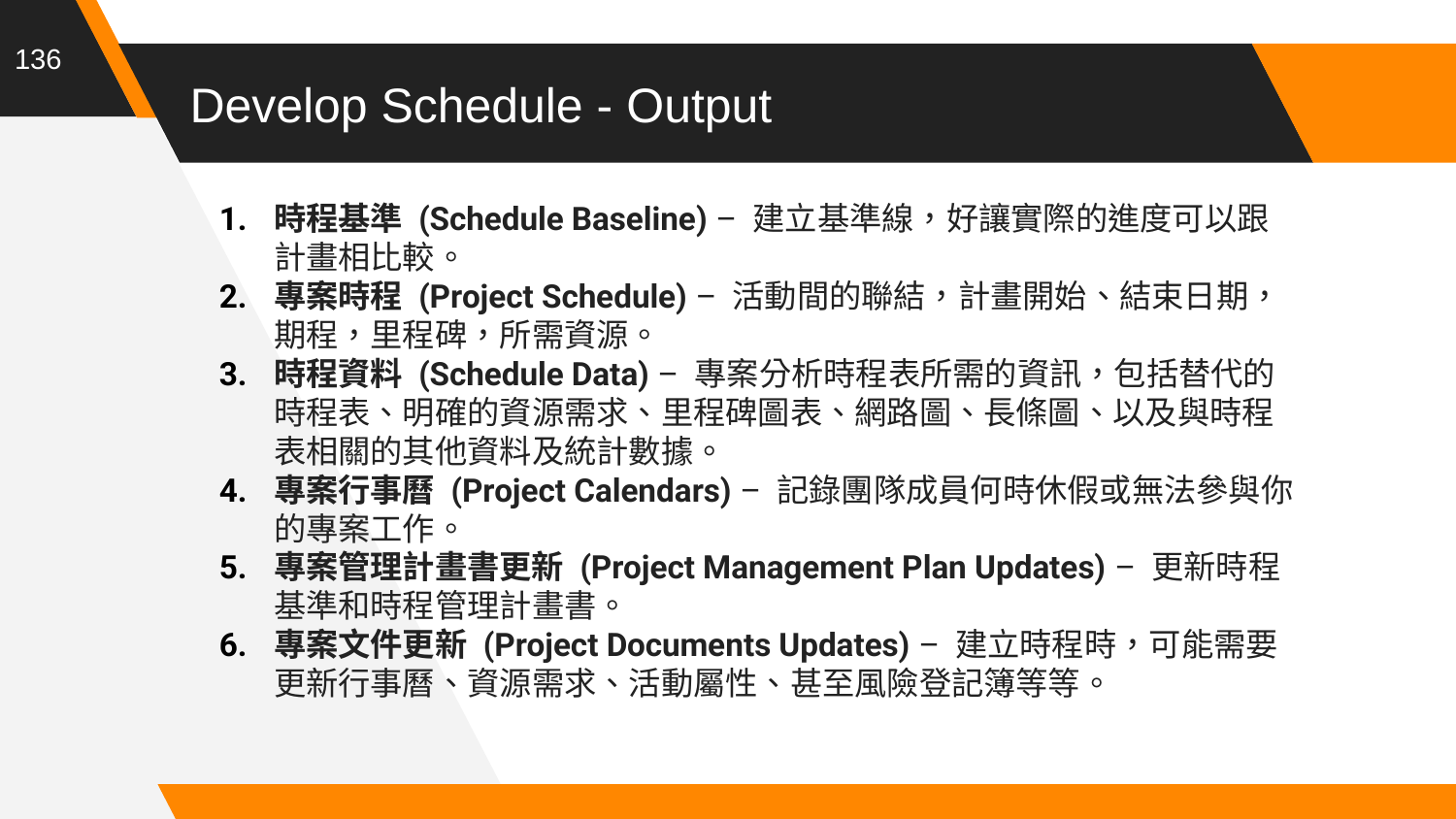

136
# Develop Schedule - Output
時程基準 (Schedule Baseline) – 建立基準線，好讓實際的進度可以跟計畫相比較。
專案時程 (Project Schedule) – 活動間的聯結，計畫開始、結束日期，期程，里程碑，所需資源。
時程資料 (Schedule Data) – 專案分析時程表所需的資訊，包括替代的時程表、明確的資源需求、里程碑圖表、網路圖、長條圖、以及與時程表相關的其他資料及統計數據。
專案行事曆 (Project Calendars) – 記錄團隊成員何時休假或無法參與你的專案工作。
專案管理計畫書更新 (Project Management Plan Updates) – 更新時程基準和時程管理計畫書。
專案文件更新 (Project Documents Updates) – 建立時程時，可能需要更新行事曆、資源需求、活動屬性、甚至風險登記簿等等。